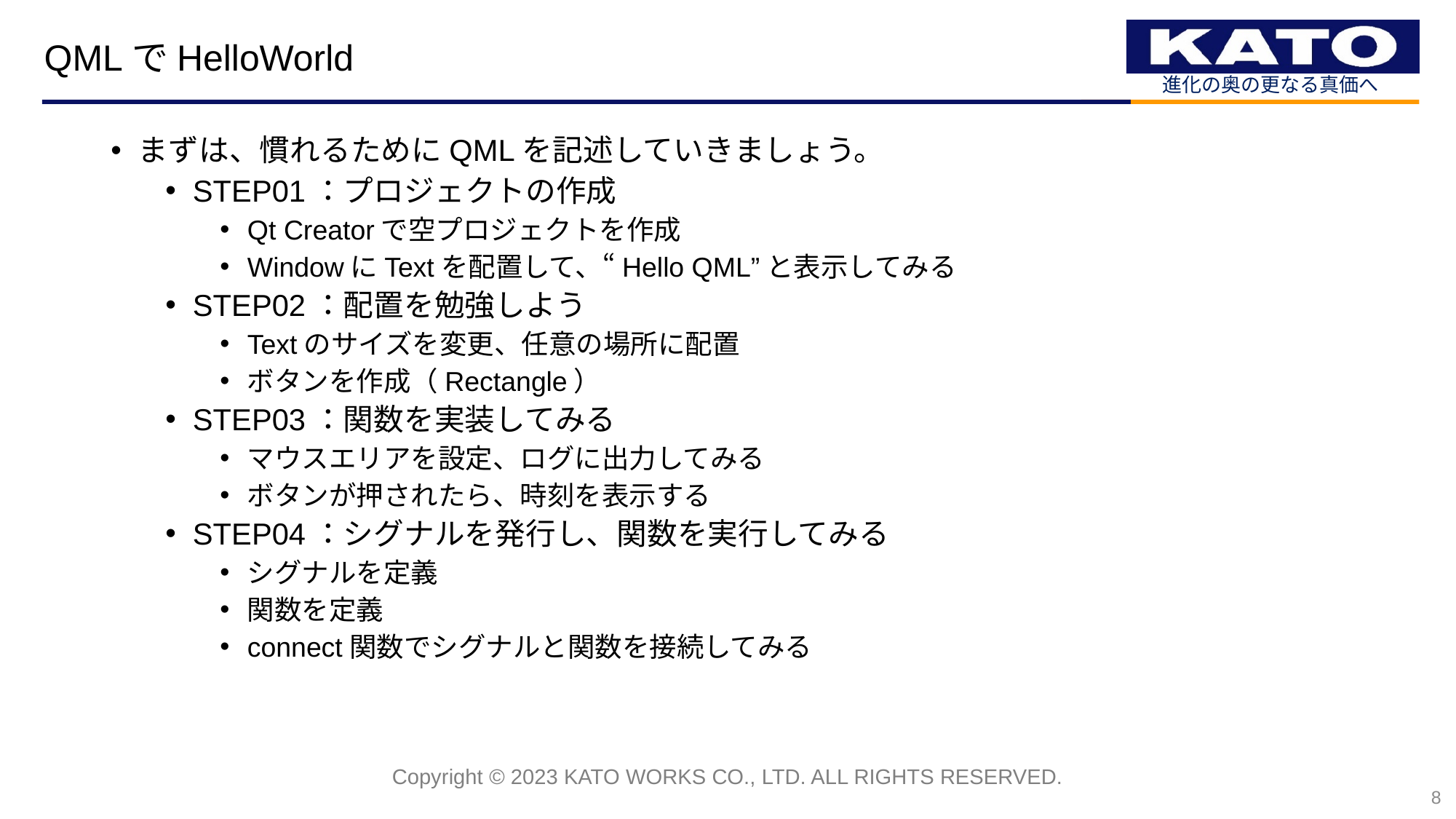

# QMLでHelloWorld
まずは、慣れるためにQMLを記述していきましょう。
STEP01：プロジェクトの作成
Qt Creatorで空プロジェクトを作成
WindowにTextを配置して、“Hello QML”と表示してみる
STEP02：配置を勉強しよう
Textのサイズを変更、任意の場所に配置
ボタンを作成（Rectangle）
STEP03：関数を実装してみる
マウスエリアを設定、ログに出力してみる
ボタンが押されたら、時刻を表示する
STEP04：シグナルを発行し、関数を実行してみる
シグナルを定義
関数を定義
connect関数でシグナルと関数を接続してみる

8